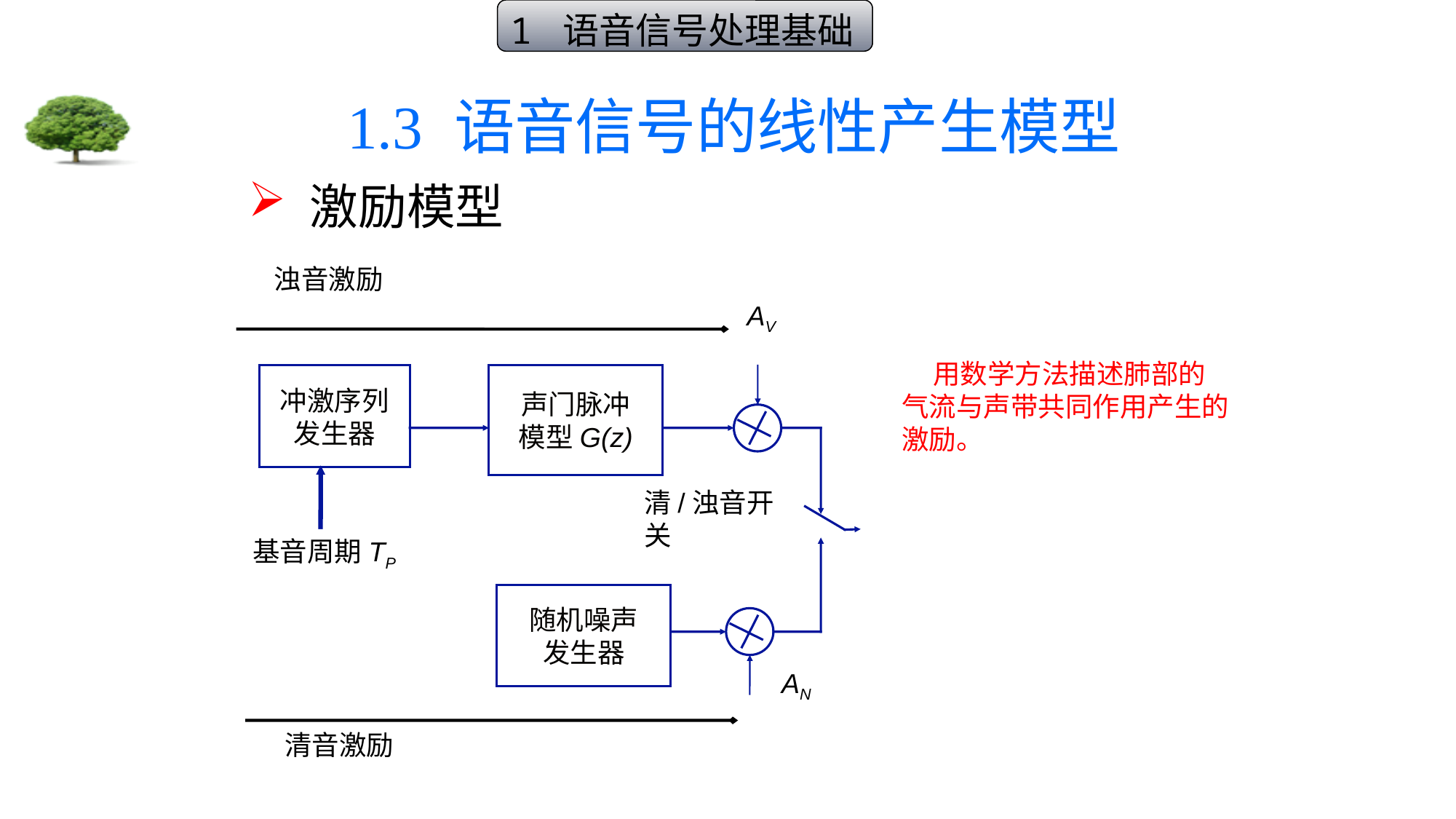

1 语音信号处理基础

# 1.3 语音信号的线性产生模型
 激励模型
浊音激励
AV

冲激序列
发生器
声门脉冲
模型G(z)

清/浊音开关

基音周期TP

随机噪声
发生器

AN

清音激励
    用数学方法描述肺部的气流与声带共同作用产生的激励。